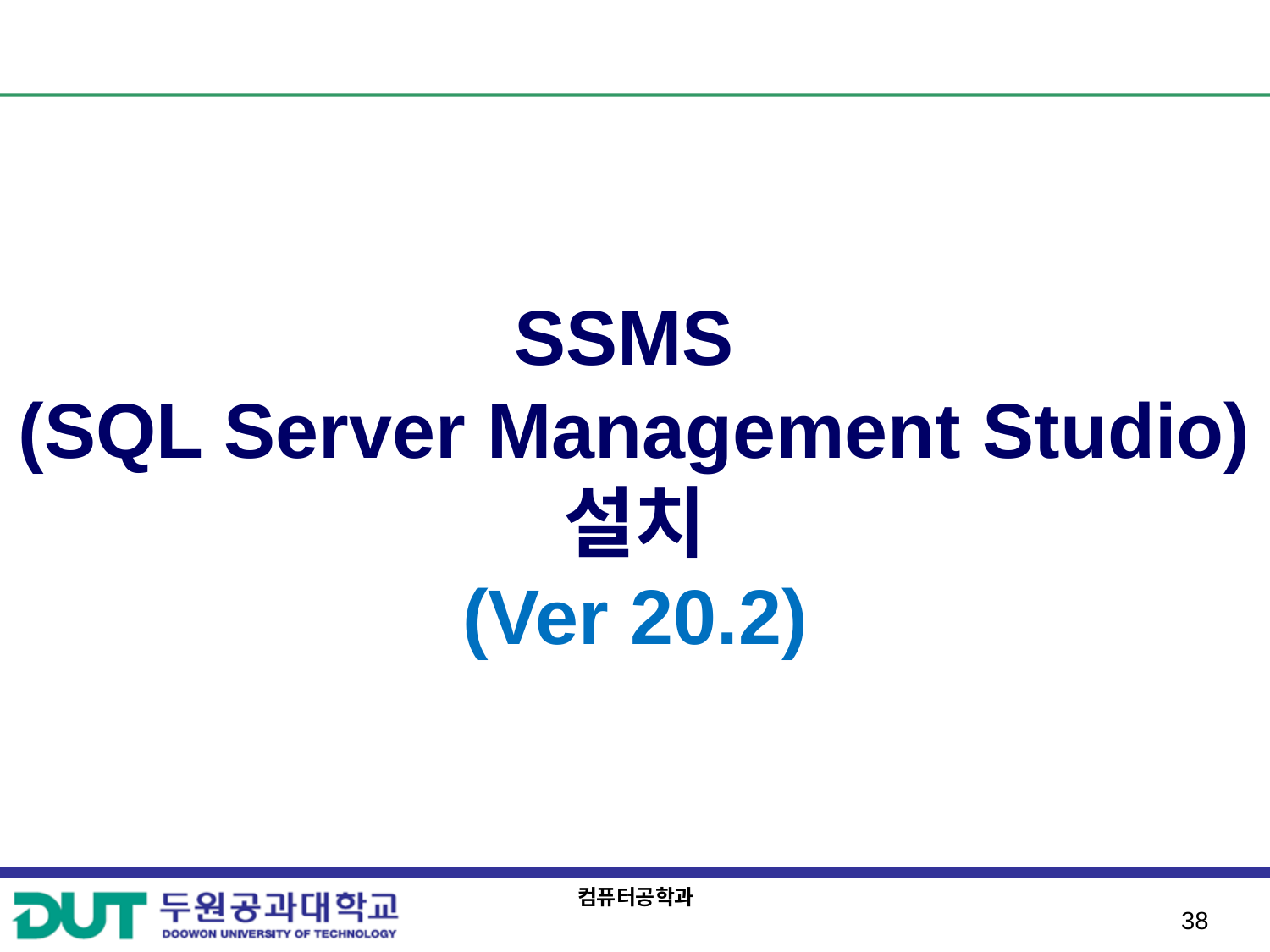

# SSMS (SQL Server Management Studio) 설치 (Ver 20.2)